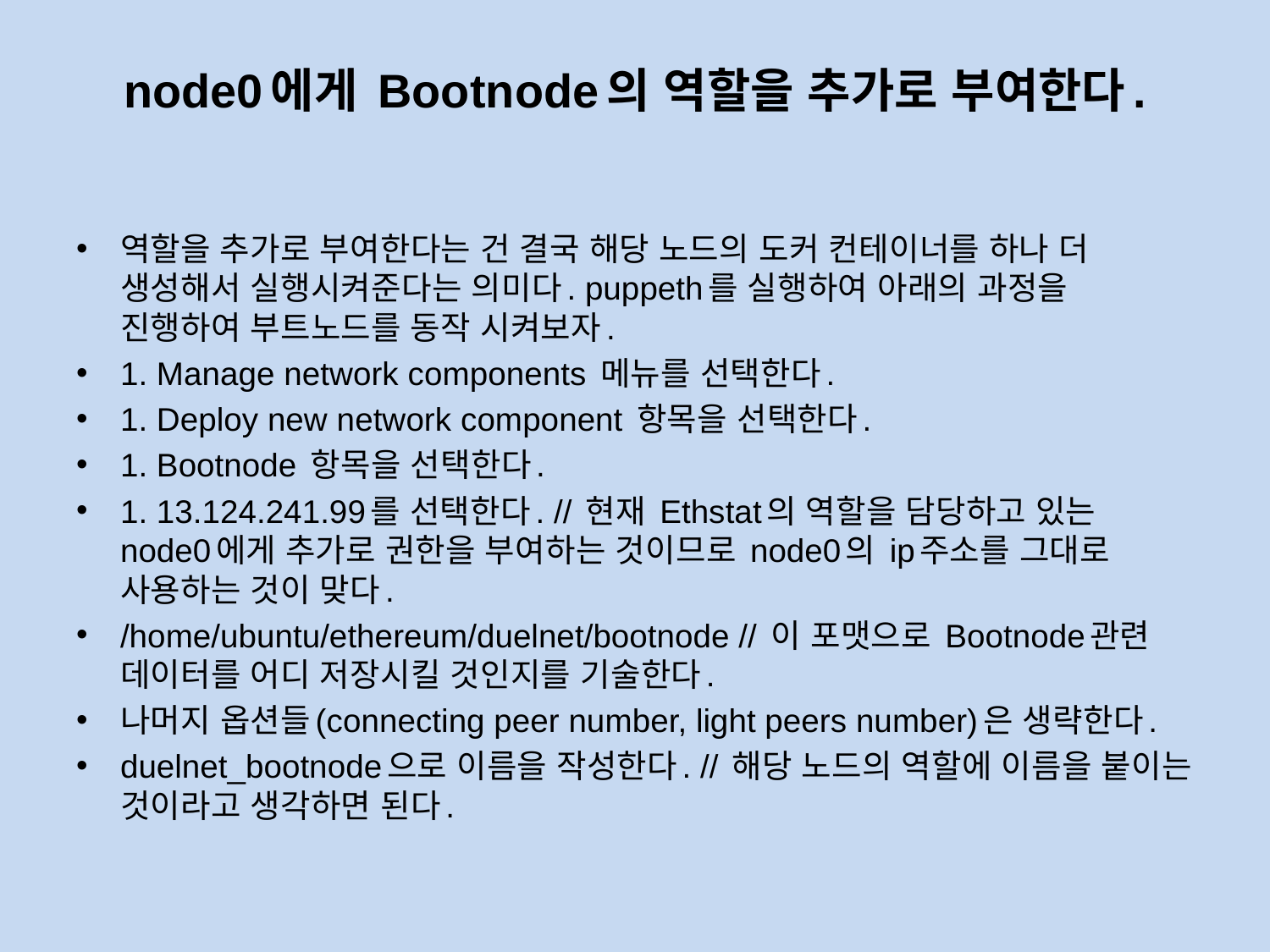

# node0에게 Bootnode의 역할을 추가로 부여한다.
역할을 추가로 부여한다는 건 결국 해당 노드의 도커 컨테이너를 하나 더 생성해서 실행시켜준다는 의미다. puppeth를 실행하여 아래의 과정을 진행하여 부트노드를 동작 시켜보자.
1. Manage network components 메뉴를 선택한다.
1. Deploy new network component 항목을 선택한다.
1. Bootnode 항목을 선택한다.
1. 13.124.241.99를 선택한다. // 현재 Ethstat의 역할을 담당하고 있는 node0에게 추가로 권한을 부여하는 것이므로 node0의 ip주소를 그대로 사용하는 것이 맞다.
/home/ubuntu/ethereum/duelnet/bootnode // 이 포맷으로 Bootnode관련 데이터를 어디 저장시킬 것인지를 기술한다.
나머지 옵션들(connecting peer number, light peers number)은 생략한다.
duelnet_bootnode으로 이름을 작성한다. // 해당 노드의 역할에 이름을 붙이는 것이라고 생각하면 된다.